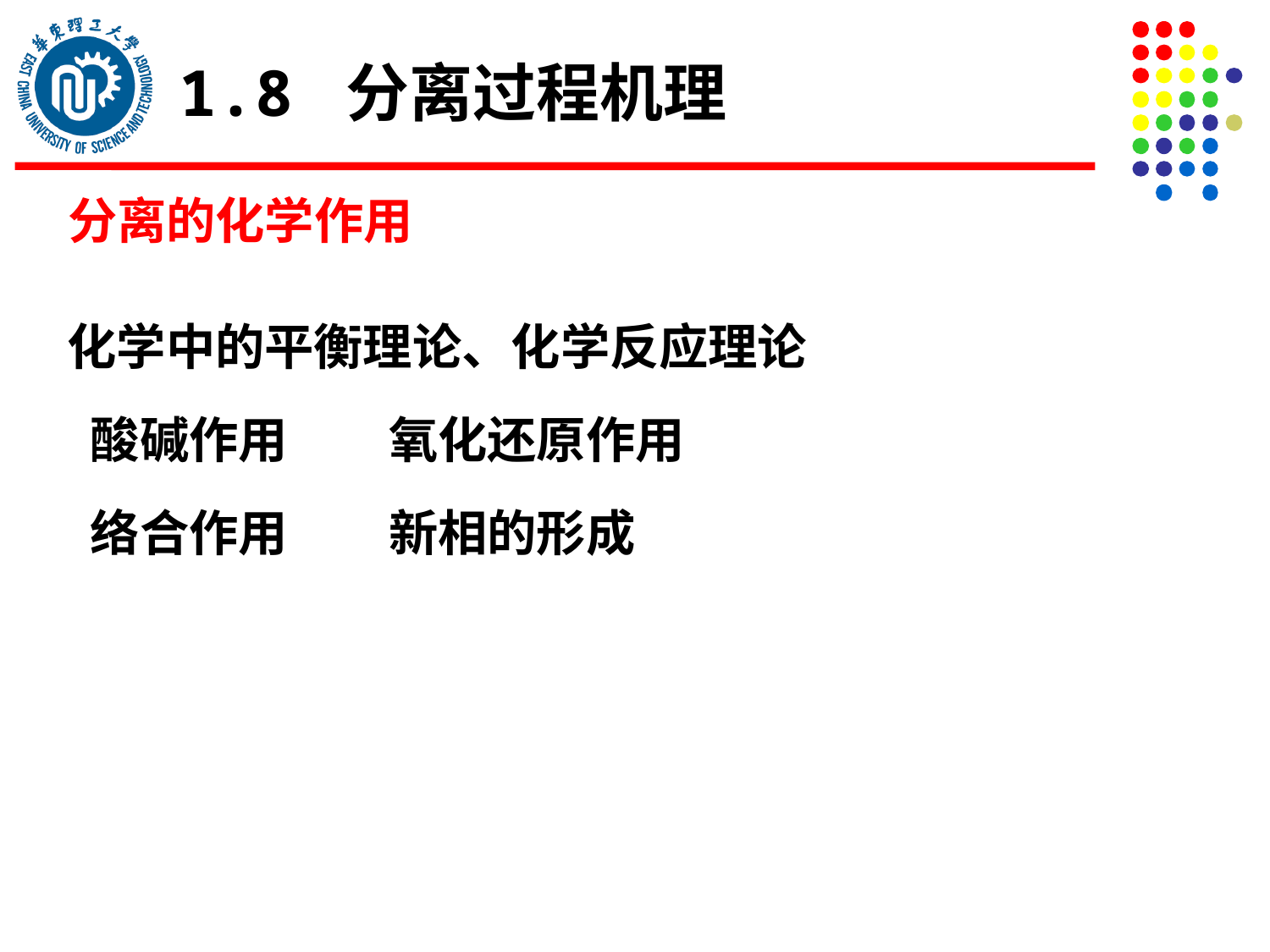

1.8 分离过程机理
# 分离的化学作用
化学中的平衡理论、化学反应理论
 酸碱作用         氧化还原作用
 络合作用         新相的形成